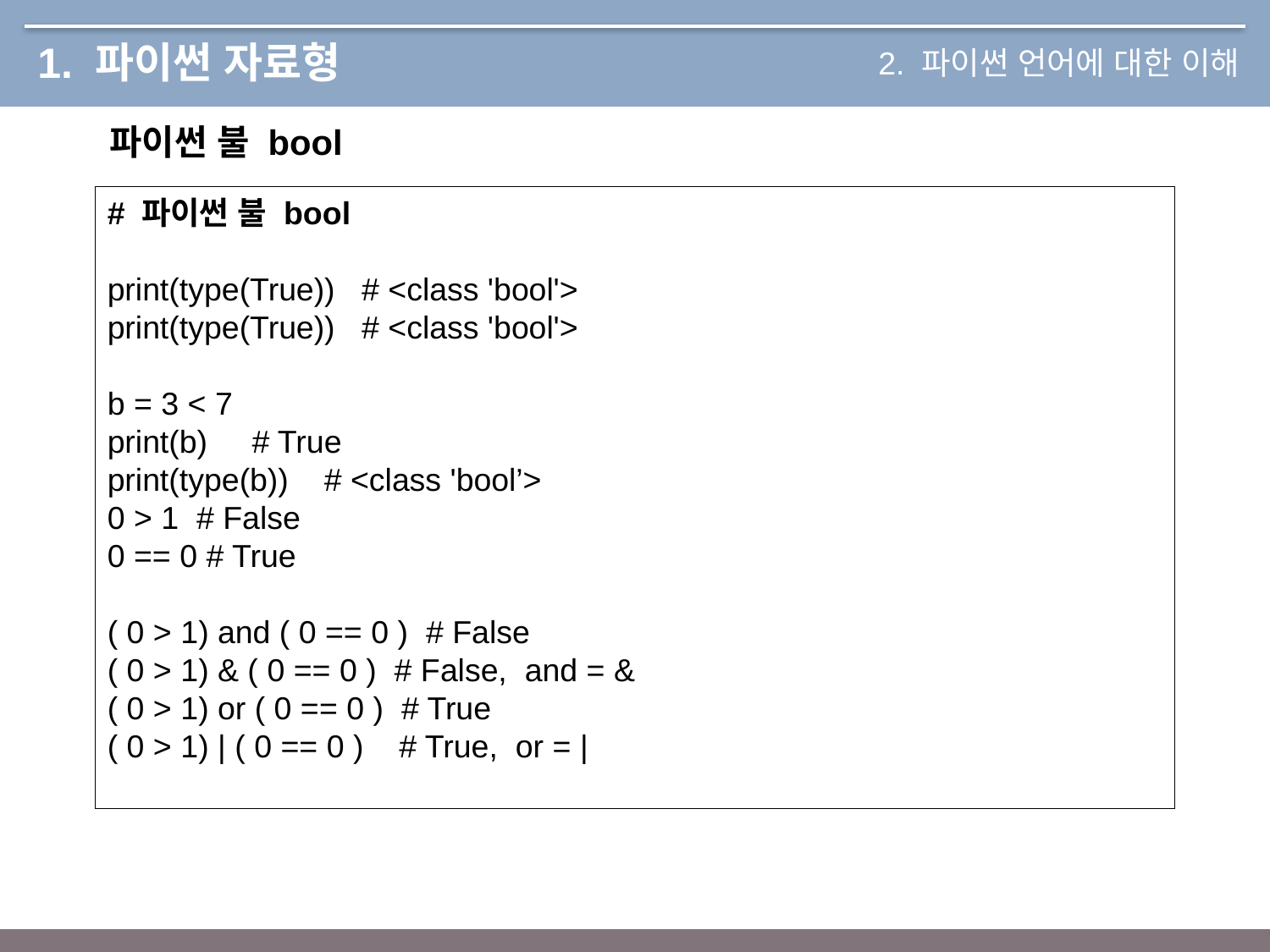

# 1. 파이썬 자료형
2. 파이썬 언어에 대한 이해
파이썬 불 bool
# 파이썬 불 bool

print(type(True))   # <class 'bool'>
print(type(True))   # <class 'bool'>

b = 3 < 7
print(b)     # True
print(type(b))    # <class 'bool’>
0 > 1  # False
0 == 0 # True

( 0 > 1) and ( 0 == 0 )  # False
( 0 > 1) & ( 0 == 0 )  # False,  and = &
( 0 > 1) or ( 0 == 0 )  # True
( 0 > 1) | ( 0 == 0 )    # True,  or = |